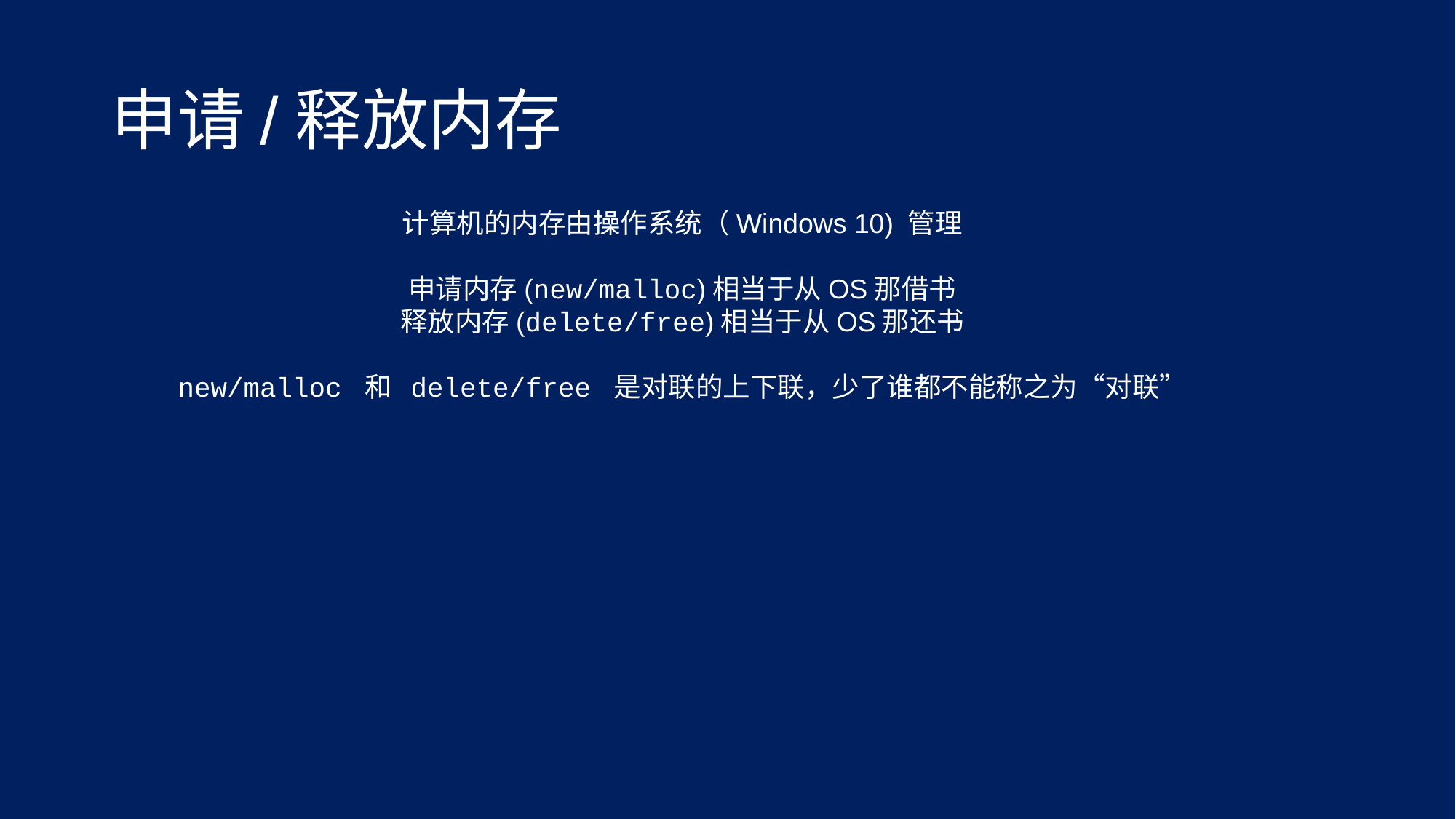

# 申请/释放内存
计算机的内存由操作系统（Windows 10) 管理

申请内存(new/malloc)相当于从OS那借书
释放内存(delete/free)相当于从OS那还书

new/malloc 和  delete/free 是对联的上下联，少了谁都不能称之为“对联”